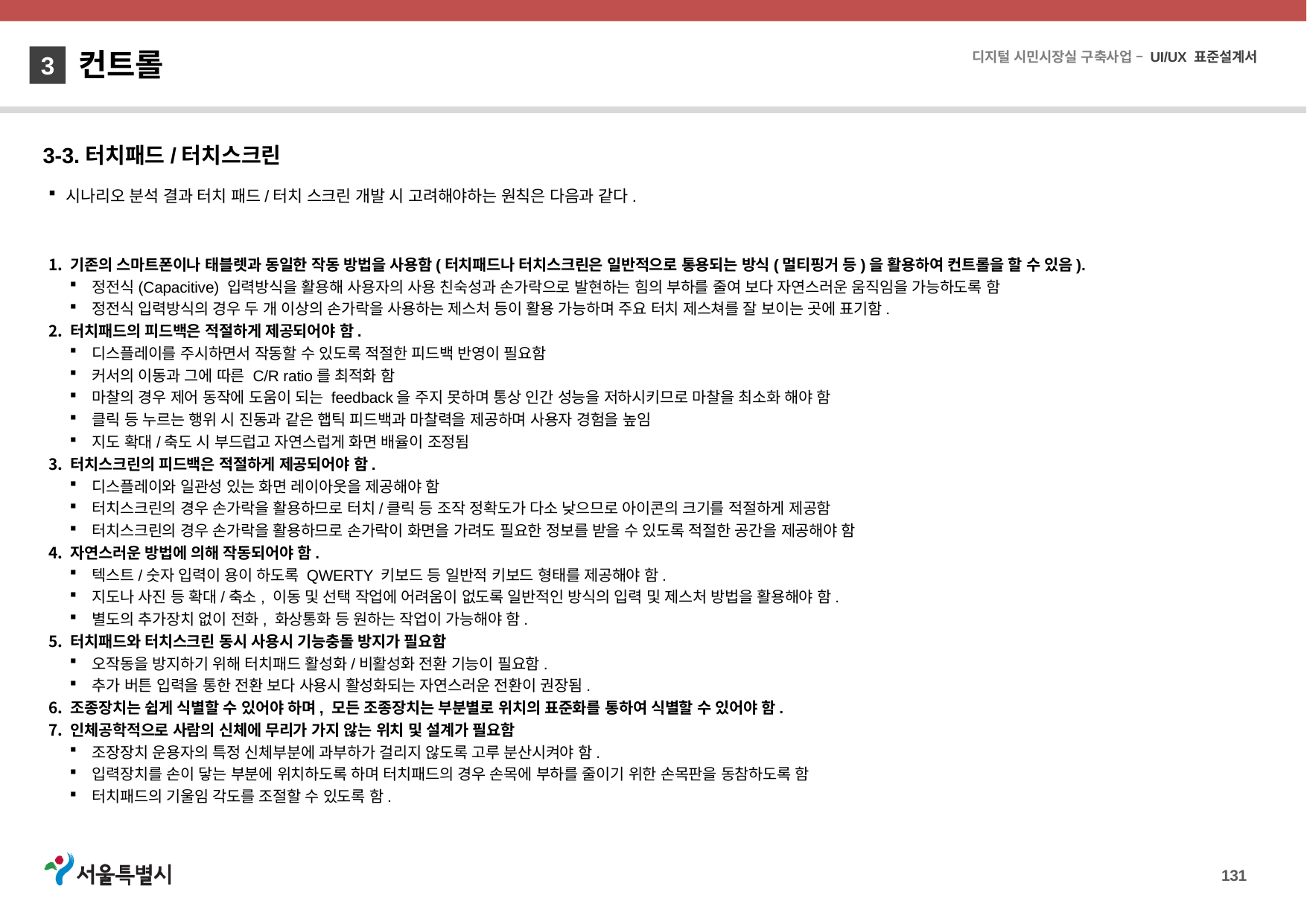

컨트롤
3
3-3.터치패드/터치스크린
시나리오 분석 결과 터치 패드/터치 스크린 개발 시 고려해야하는 원칙은 다음과 같다.

기존의 스마트폰이나 태블렛과 동일한 작동 방법을 사용함(터치패드나 터치스크린은 일반적으로 통용되는 방식(멀티핑거 등)을 활용하여 컨트롤을 할 수 있음).
정전식(Capacitive) 입력방식을 활용해 사용자의 사용 친숙성과 손가락으로 발현하는 힘의 부하를 줄여 보다 자연스러운 움직임을 가능하도록 함
정전식 입력방식의 경우 두 개 이상의 손가락을 사용하는 제스처 등이 활용 가능하며 주요 터치 제스쳐를 잘 보이는 곳에 표기함.
터치패드의 피드백은 적절하게 제공되어야 함.
디스플레이를 주시하면서 작동할 수 있도록 적절한 피드백 반영이 필요함
커서의 이동과 그에 따른 C/R ratio를 최적화 함
마찰의 경우 제어 동작에 도움이 되는 feedback을 주지 못하며 통상 인간 성능을 저하시키므로 마찰을 최소화 해야 함
클릭 등 누르는 행위 시 진동과 같은 햅틱 피드백과 마찰력을 제공하며 사용자 경험을 높임
지도 확대/축도 시 부드럽고 자연스럽게 화면 배율이 조정됨
터치스크린의 피드백은 적절하게 제공되어야 함.
디스플레이와 일관성 있는 화면 레이아웃을 제공해야 함
터치스크린의 경우 손가락을 활용하므로 터치/클릭 등 조작 정확도가 다소 낮으므로 아이콘의 크기를 적절하게 제공함
터치스크린의 경우 손가락을 활용하므로 손가락이 화면을 가려도 필요한 정보를 받을 수 있도록 적절한 공간을 제공해야 함
자연스러운 방법에 의해 작동되어야 함.
텍스트/숫자 입력이 용이 하도록 QWERTY 키보드 등 일반적 키보드 형태를 제공해야 함.
지도나 사진 등 확대/축소, 이동 및 선택 작업에 어려움이 없도록 일반적인 방식의 입력 및 제스처 방법을 활용해야 함.
별도의 추가장치 없이 전화, 화상통화 등 원하는 작업이 가능해야 함.
터치패드와 터치스크린 동시 사용시 기능충돌 방지가 필요함
오작동을 방지하기 위해 터치패드 활성화/비활성화 전환 기능이 필요함.
추가 버튼 입력을 통한 전환 보다 사용시 활성화되는 자연스러운 전환이 권장됨.
조종장치는 쉽게 식별할 수 있어야 하며, 모든 조종장치는 부분별로 위치의 표준화를 통하여 식별할 수 있어야 함.
인체공학적으로 사람의 신체에 무리가 가지 않는 위치 및 설계가 필요함
조장장치 운용자의 특정 신체부분에 과부하가 걸리지 않도록 고루 분산시켜야 함.
입력장치를 손이 닿는 부분에 위치하도록 하며 터치패드의 경우 손목에 부하를 줄이기 위한 손목판을 동참하도록 함
터치패드의 기울임 각도를 조절할 수 있도록 함.